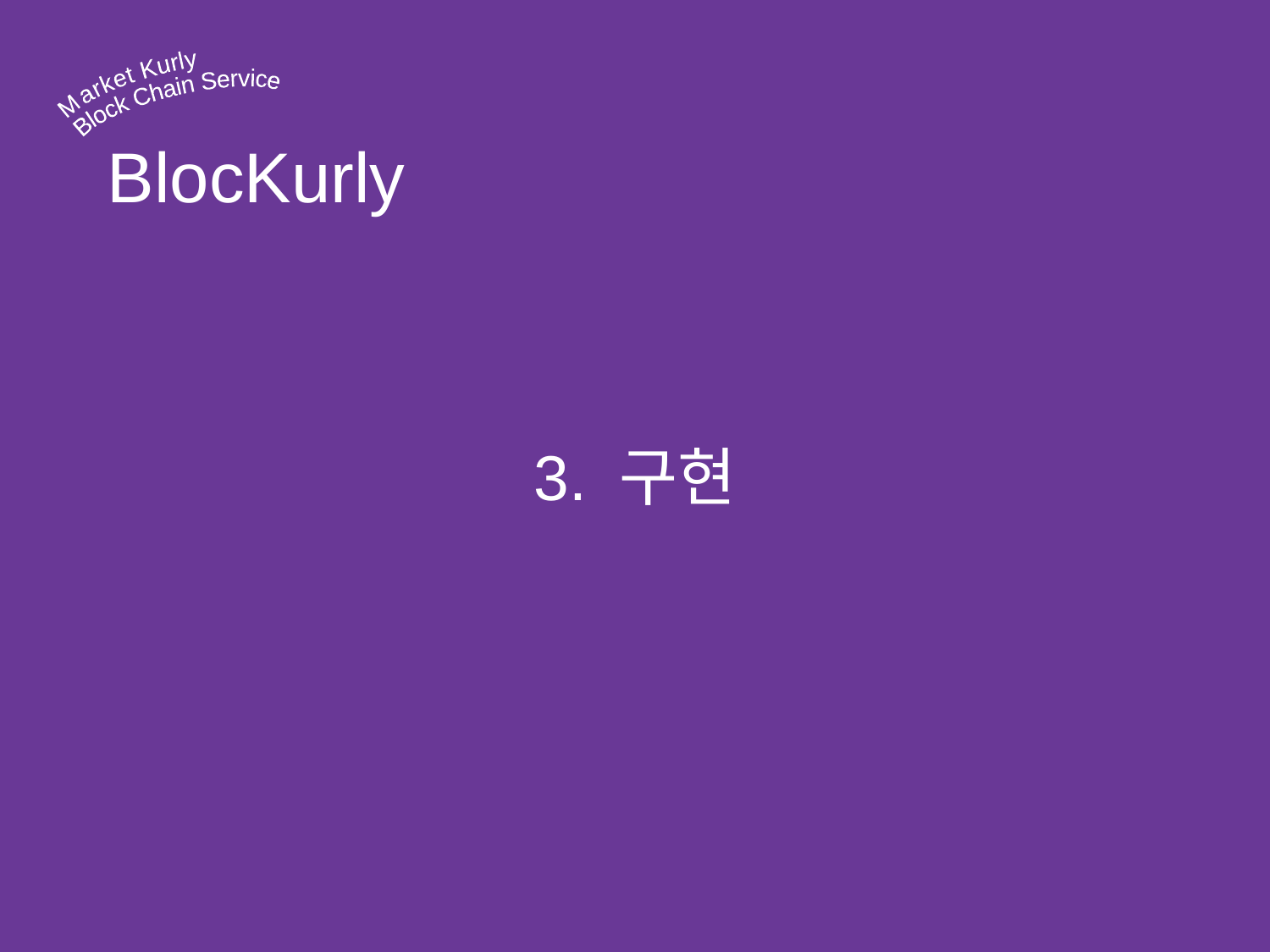

Market Kurly
Block Chain Service
BlocKurly
3. 구현